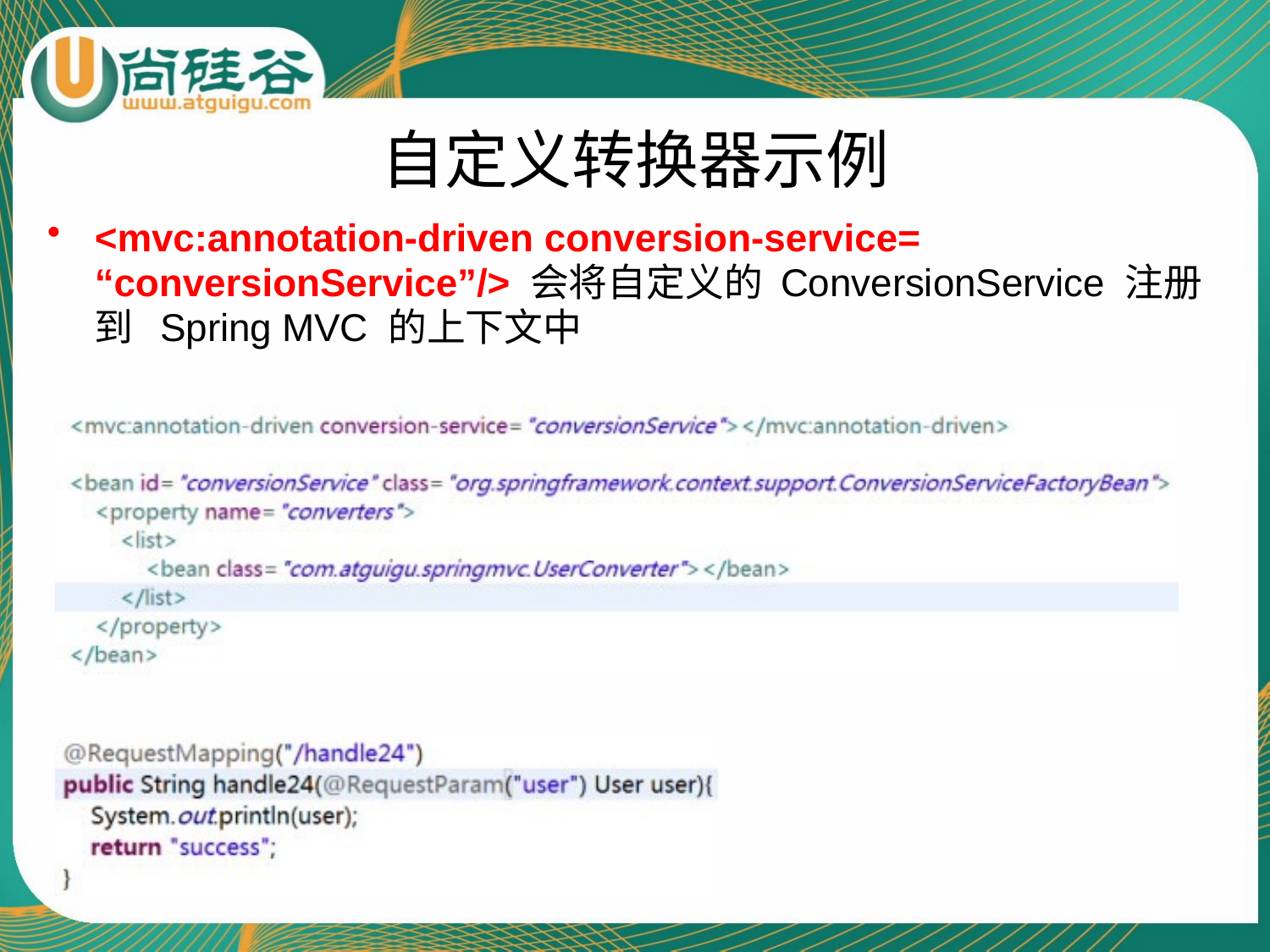

自定义转换器示例
<mvc:annotation-driven conversion-service=  “conversionService”/> 会将自定义的 ConversionService 注册到  Spring MVC 的上下文中